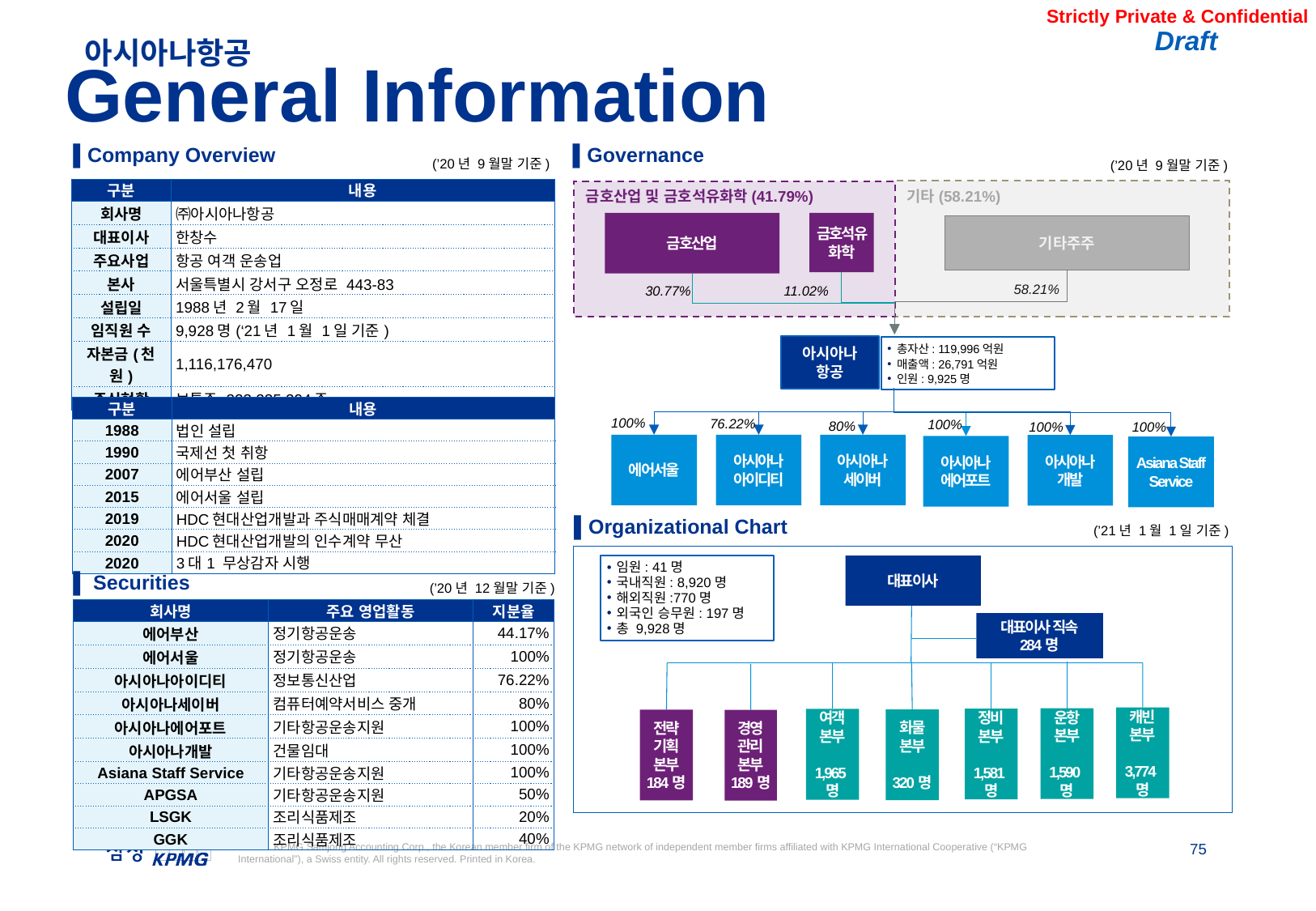

아시아나항공
General Information
▌Company Overview
▌Governance
(’20년 9월말 기준)
(’20년 9월말 기준)
| 구분 | 내용 |
| --- | --- |
| 회사명 | ㈜아시아나항공 |
| 대표이사 | 한창수 |
| 주요사업 | 항공 여객 운송업 |
| 본사 | 서울특별시 강서구 오정로 443-83 |
| 설립일 | 1988년 2월 17일 |
| 임직원 수 | 9,928명(‘21년 1월 1일 기준) |
| 자본금(천원) | 1,116,176,470 |
| 주식현황 | 보통주 223,235,294주 |
기타(58.21%)
금호산업 및 금호석유화학(41.79%)

금호산업
금호석유화학
기타주주
80%
58.21%
11.02%
30.77%

아시아나
항공

총자산: 119,996억원
매출액: 26,791억원
인원: 9,925명
▌ History

| 구분 | 내용 |
| --- | --- |
| 1988 | 법인 설립 |
| 1990 | 국제선 첫 취항 |
| 2007 | 에어부산 설립 |
| 2015 | 에어서울 설립 |
| 2019 | HDC현대산업개발과 주식매매계약 체결 |
| 2020 | HDC현대산업개발의 인수계약 무산 |
| 2020 | 3대1 무상감자 시행 |
100%
76.22%
100%
80%
100%
100%
에어서울
아시아나
아이디티
아시아나
세이버
아시아나
개발
아시아나
에어포트
Asiana Staff
Service
▌Organizational Chart
(’21년 1월 1일 기준)

임원: 41명
국내직원: 8,920명
해외직원:770명
외국인 승무원: 197명
총 9,928명
▌ Securities
대표이사
(’20년 12월말 기준)
| 회사명 | 주요 영업활동 | 지분율 |
| --- | --- | --- |
| 에어부산 | 정기항공운송 | 44.17% |
| 에어서울 | 정기항공운송 | 100% |
| 아시아나아이디티 | 정보통신산업 | 76.22% |
| 아시아나세이버 | 컴퓨터예약서비스 중개 | 80% |
| 아시아나에어포트 | 기타항공운송지원 | 100% |
| 아시아나개발 | 건물임대 | 100% |
| Asiana Staff Service | 기타항공운송지원 | 100% |
| APGSA | 기타항공운송지원 | 50% |
| LSGK | 조리식품제조 | 20% |
| GGK | 조리식품제조 | 40% |
대표이사 직속
284명
캐빈
본부

3,774명
운항
본부

1,590명
정비
본부

1,581명
여객
본부

1,965명
화물
본부

320명
전략
기획
본부
184명
경영
관리
본부
189명